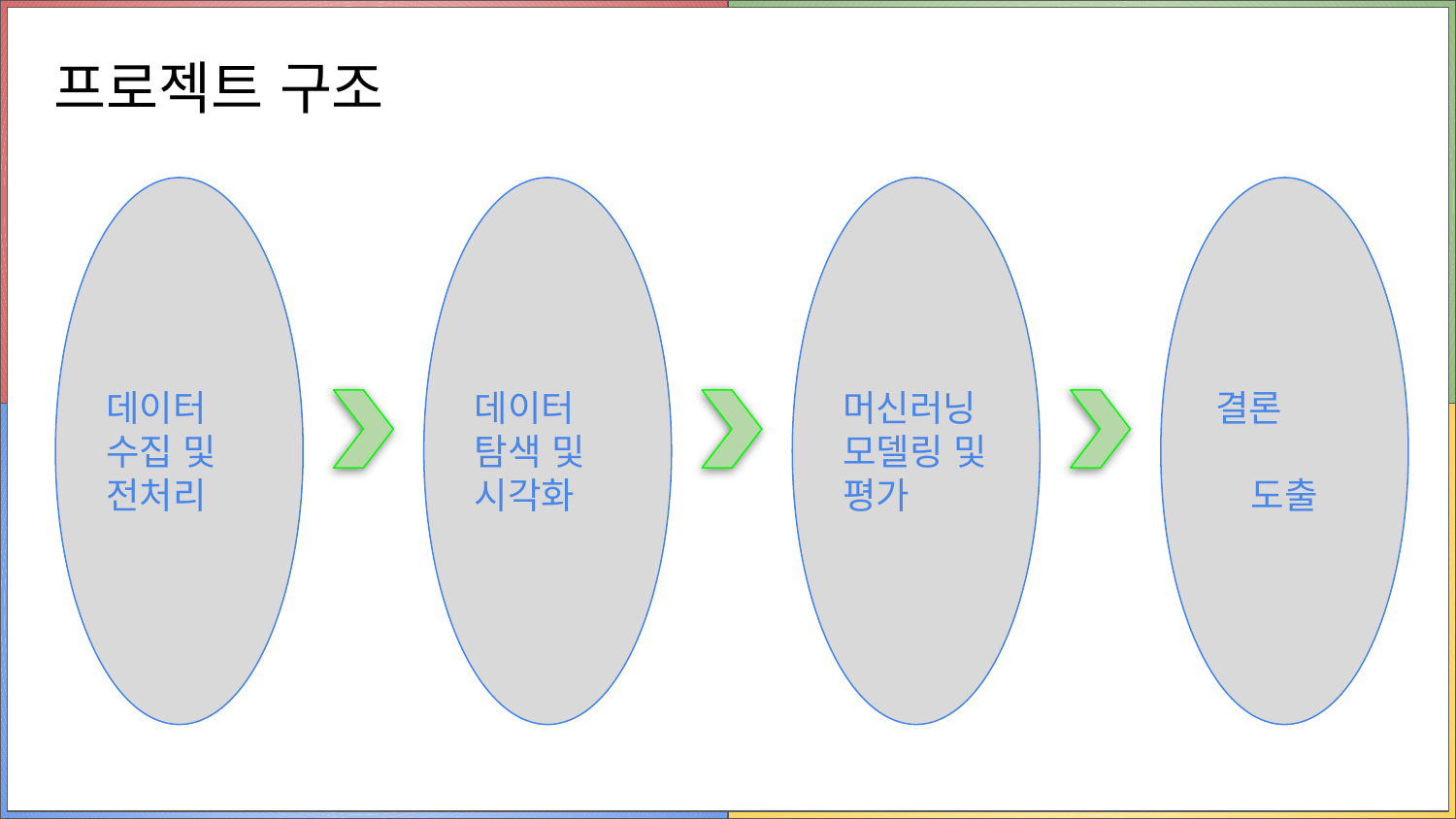

# 프로젝트 구조
데이터 수집 및 전처리
데이터 탐색 및 시각화
머신러닝 모델링 및 평가
결론                도출